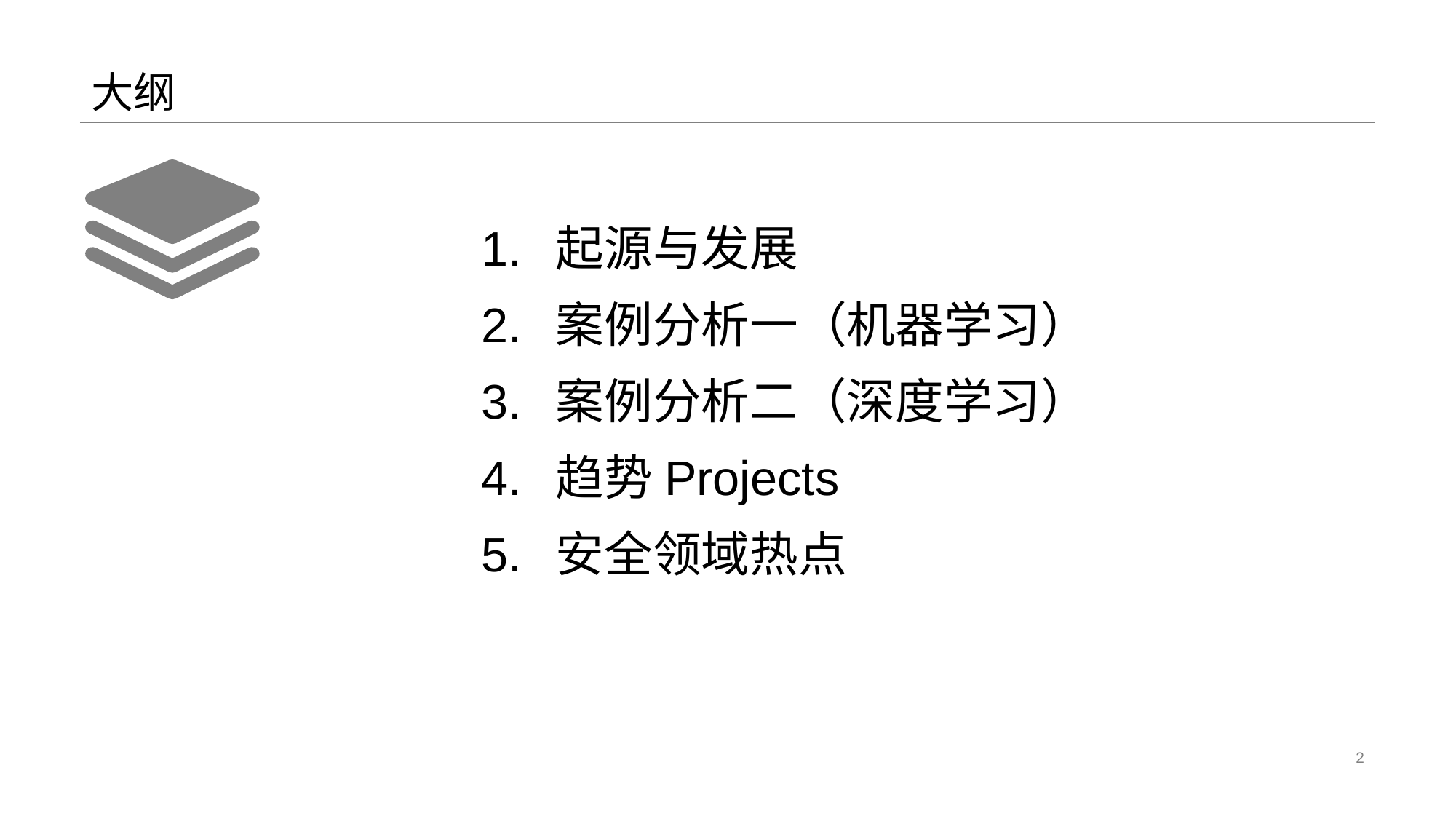

# 大纲

  起源与发展
  案例分析一（机器学习）
  案例分析二（深度学习）
  趋势Projects
  安全领域热点
2